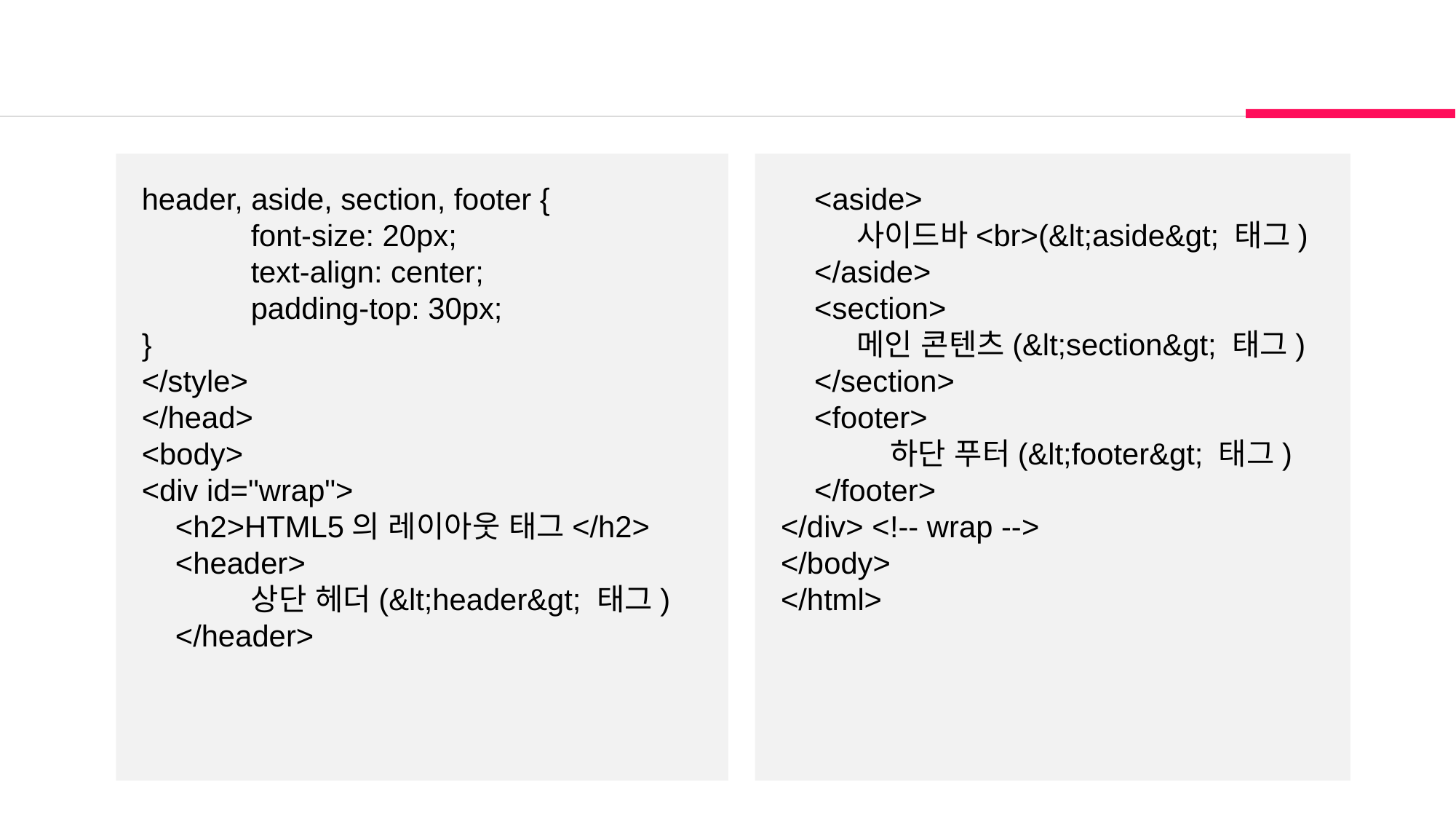

header, aside, section, footer {
	font-size: 20px;
	text-align: center;
	padding-top: 30px;
}
</style>
</head>
<body>
<div id="wrap">
    <h2>HTML5의 레이아웃 태그</h2>
    <header>
	상단 헤더(&lt;header&gt; 태그)
    </header>

    <aside>
        사이드바<br>(&lt;aside&gt; 태그)
    </aside>
    <section>
        메인 콘텐츠(&lt;section&gt; 태그)
    </section>
    <footer>
	하단 푸터(&lt;footer&gt; 태그)
    </footer>
</div> <!-- wrap -->
</body>
</html>